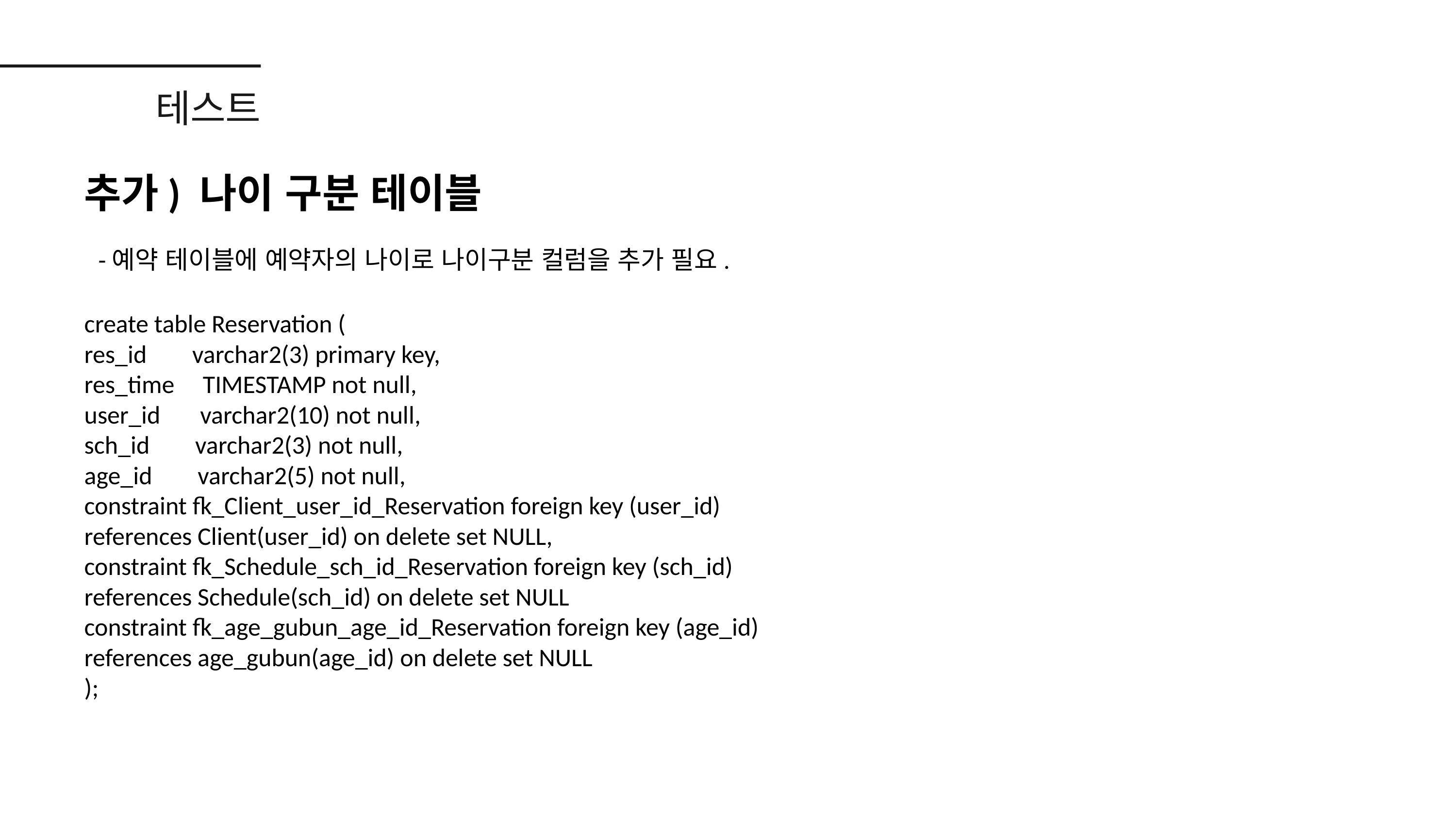

테스트
추가) 나이 구분 테이블
-예약 테이블에 예약자의 나이로 나이구분 컬럼을 추가 필요.
create table Reservation (
res_id        varchar2(3) primary key,
res_time     TIMESTAMP not null,
user_id       varchar2(10) not null,
sch_id        varchar2(3) not null,
age_id        varchar2(5) not null,
constraint fk_Client_user_id_Reservation foreign key (user_id) references Client(user_id) on delete set NULL,
constraint fk_Schedule_sch_id_Reservation foreign key (sch_id) references Schedule(sch_id) on delete set NULL
constraint fk_age_gubun_age_id_Reservation foreign key (age_id) references age_gubun(age_id) on delete set NULL
);